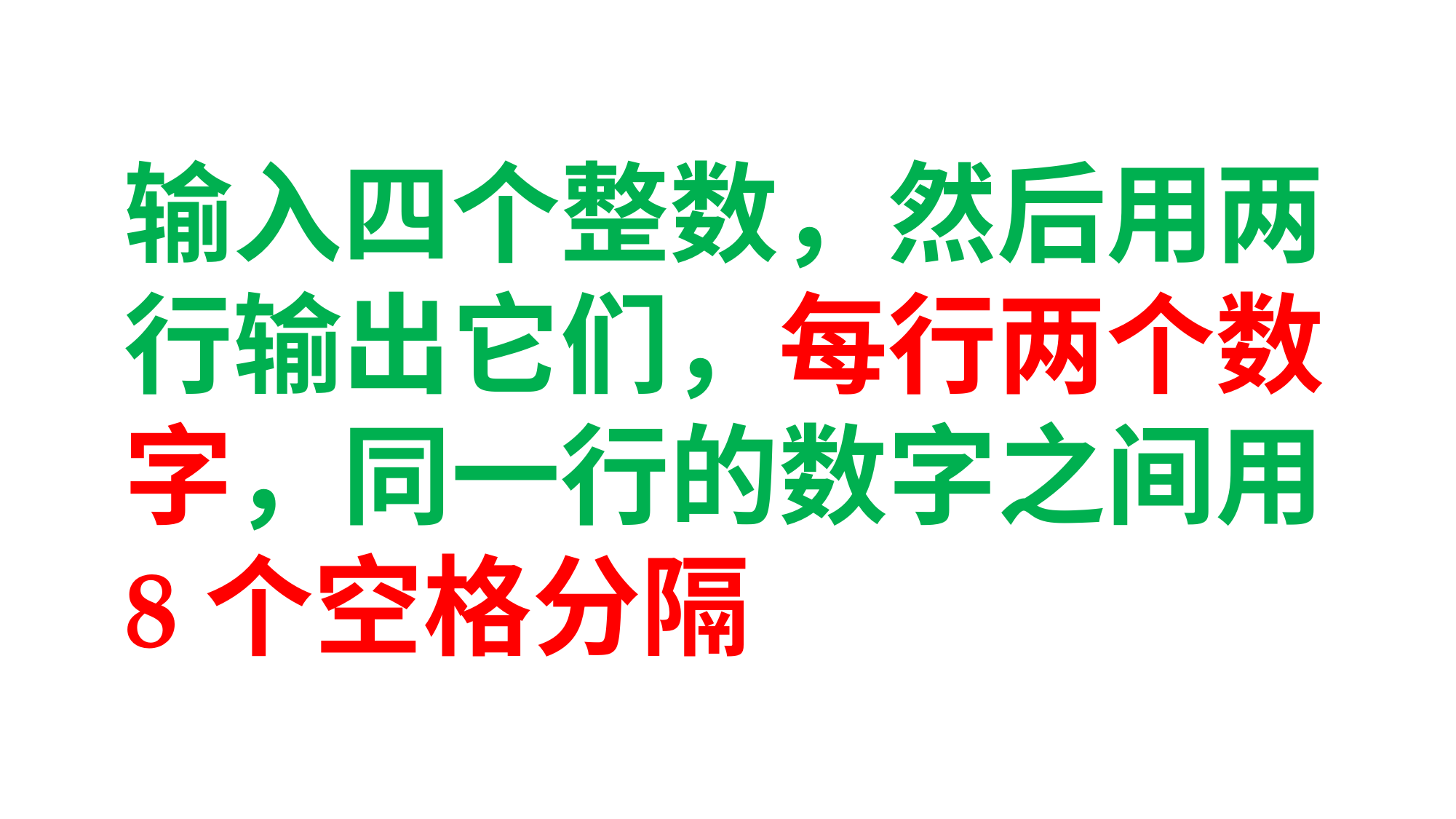

输入四个整数，然后用两行输出它们，每行两个数字，同一行的数字之间用8个空格分隔